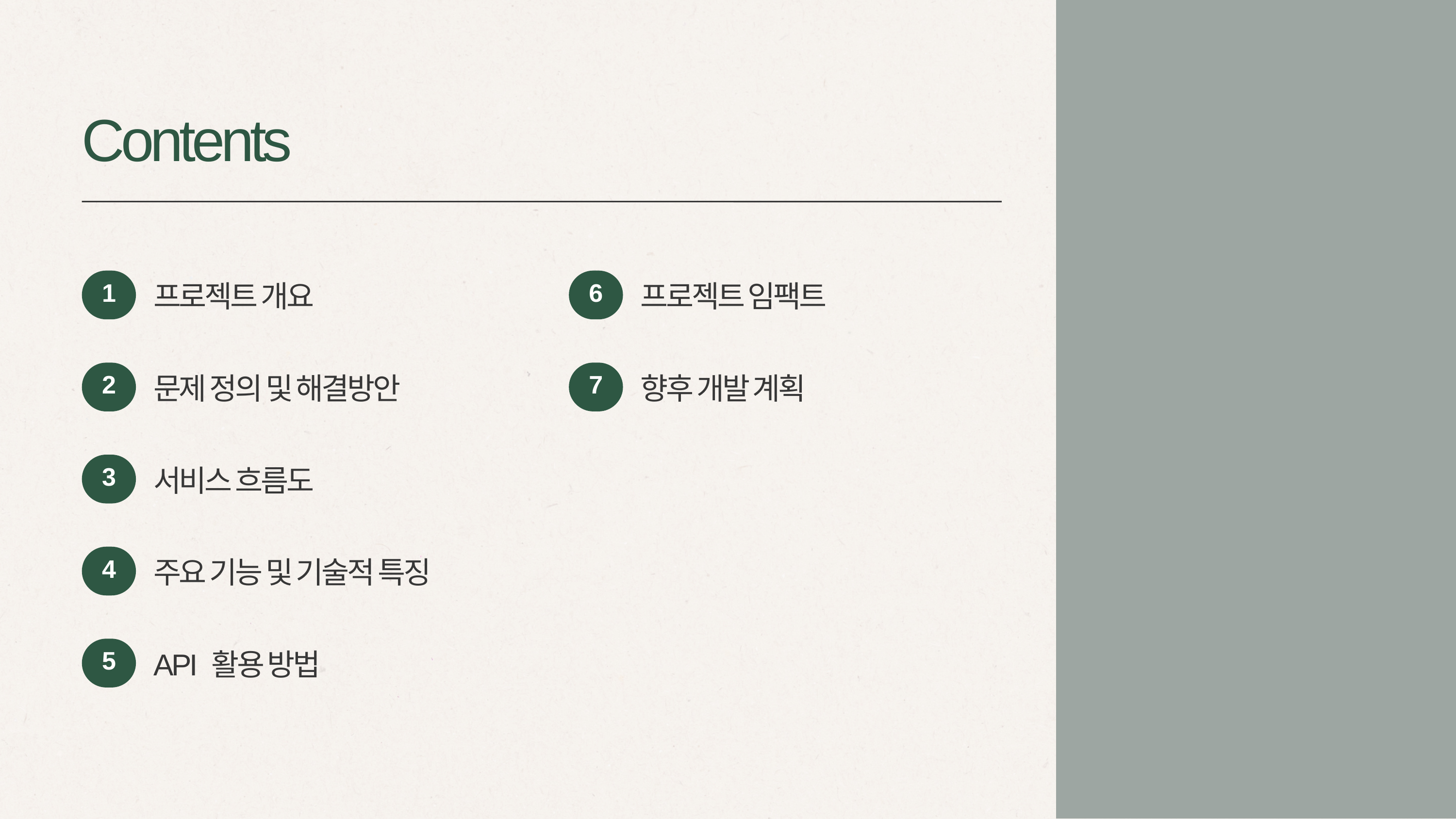

Contents

1

6
프로젝트 개요
프로젝트 임팩트

7

2
향후 개발 계획
문제 정의 및 해결방안

3
서비스 흐름도

4
주요 기능 및 기술적 특징

5
API 활용 방법